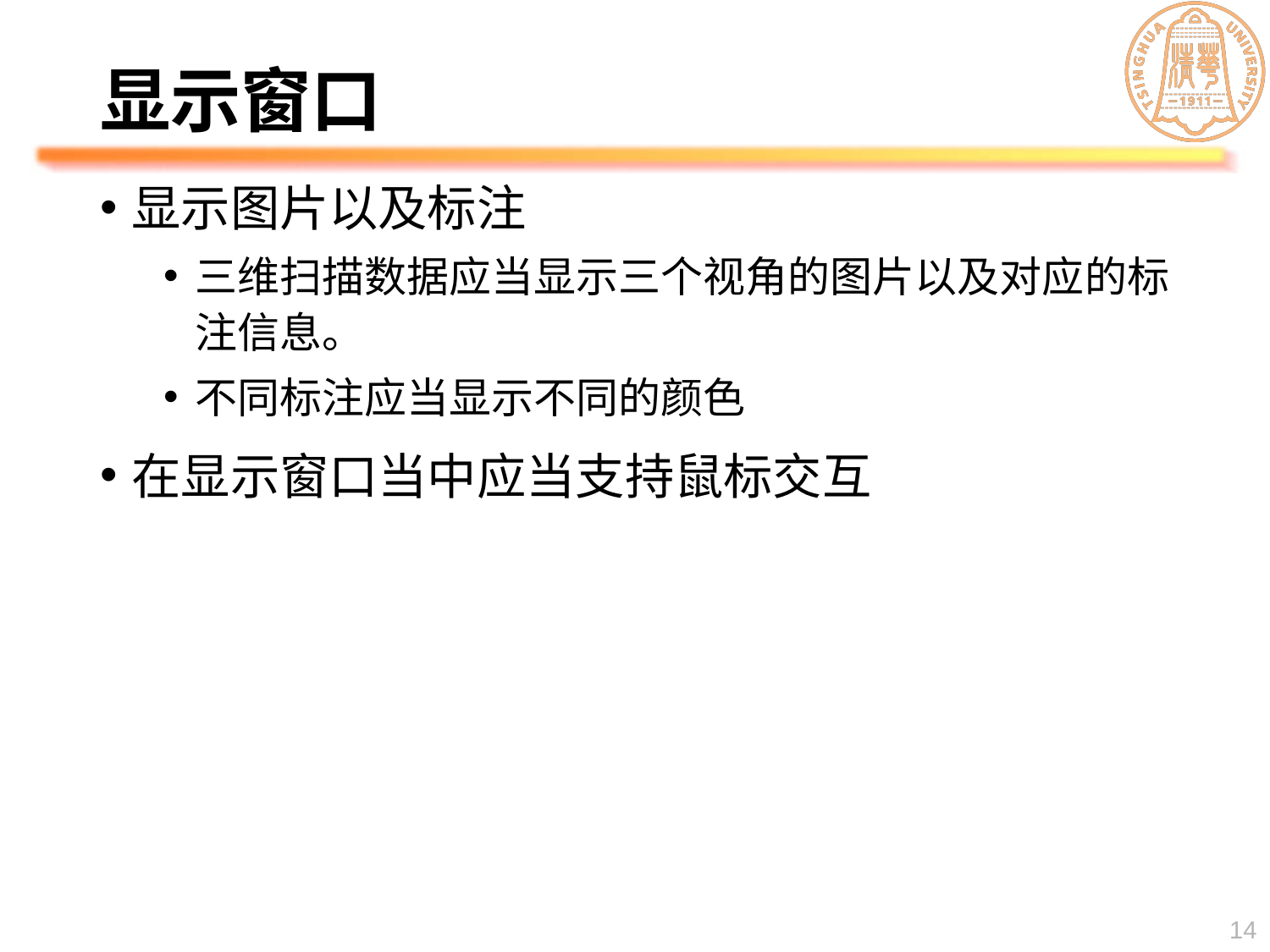

# 显示窗口
显示图片以及标注
三维扫描数据应当显示三个视角的图片以及对应的标注信息。
不同标注应当显示不同的颜色
在显示窗口当中应当支持鼠标交互
14